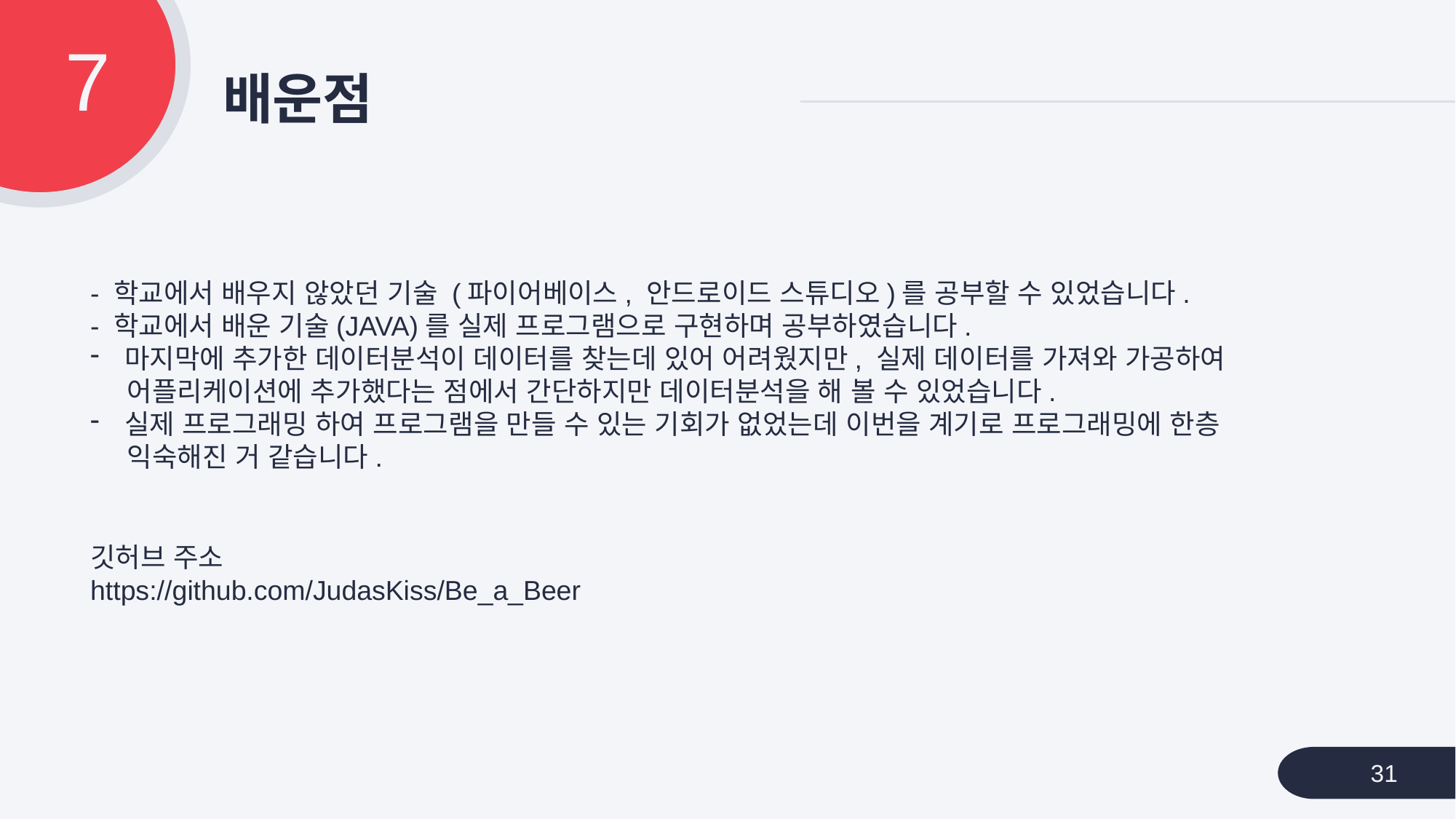

7
# 배운점

- 학교에서 배우지 않았던 기술 (파이어베이스, 안드로이드 스튜디오)를 공부할 수 있었습니다.
- 학교에서 배운 기술(JAVA)를 실제 프로그램으로 구현하며 공부하였습니다.
마지막에 추가한 데이터분석이 데이터를 찾는데 있어 어려웠지만, 실제 데이터를 가져와 가공하여
    어플리케이션에 추가했다는 점에서 간단하지만 데이터분석을 해 볼 수 있었습니다.
실제 프로그래밍 하여 프로그램을 만들 수 있는 기회가 없었는데 이번을 계기로 프로그래밍에 한층
    익숙해진 거 같습니다.

깃허브 주소
https://github.com/JudasKiss/Be_a_Beer
31